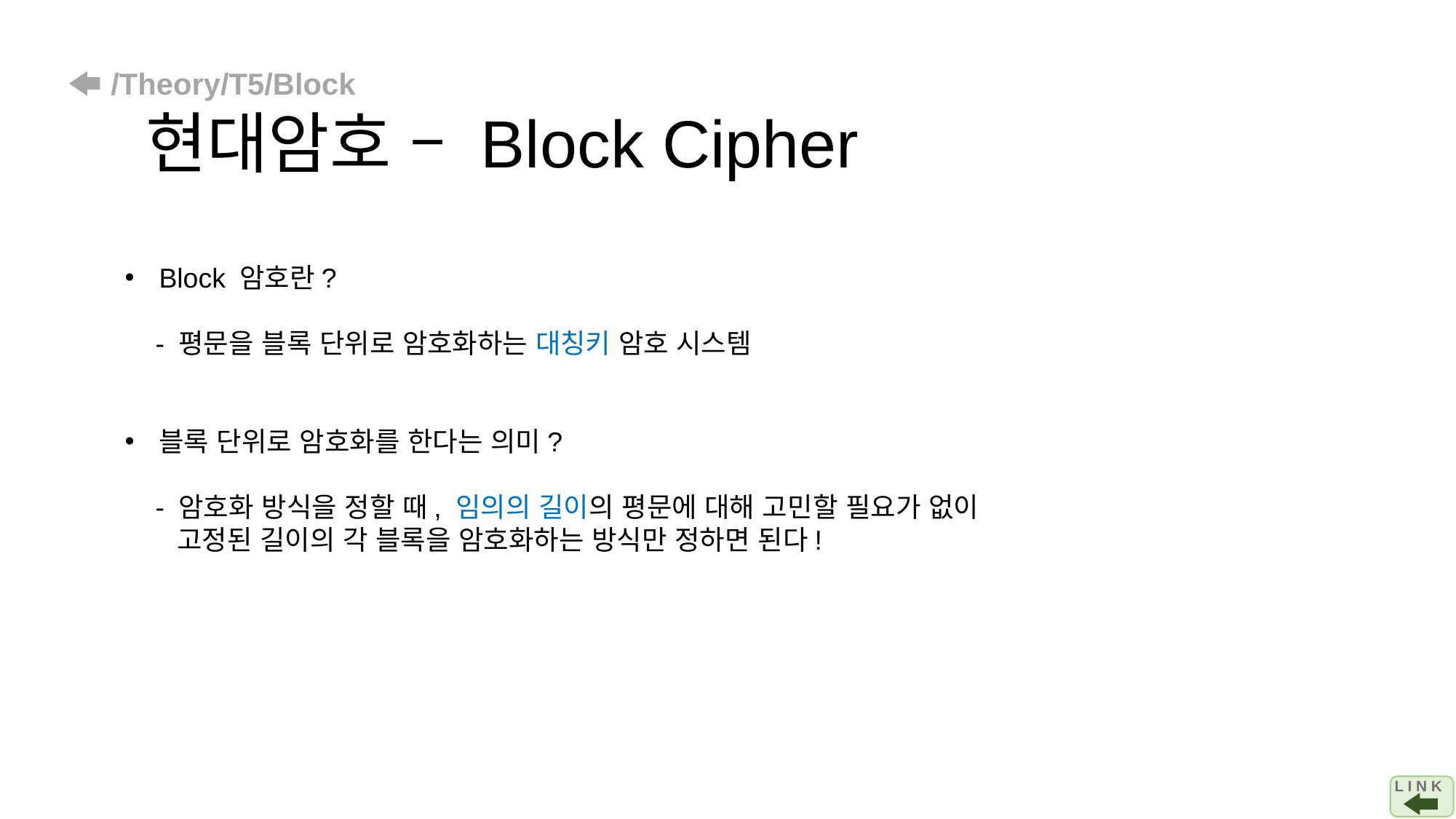

# /Theory/T5/Block 현대암호 – Block Cipher

Block 암호란?

    - 평문을 블록 단위로 암호화하는 대칭키 암호 시스템

블록 단위로 암호화를 한다는 의미?

    - 암호화 방식을 정할 때, 임의의 길이의 평문에 대해 고민할 필요가 없이
      고정된 길이의 각 블록을 암호화하는 방식만 정하면 된다!
L I N K